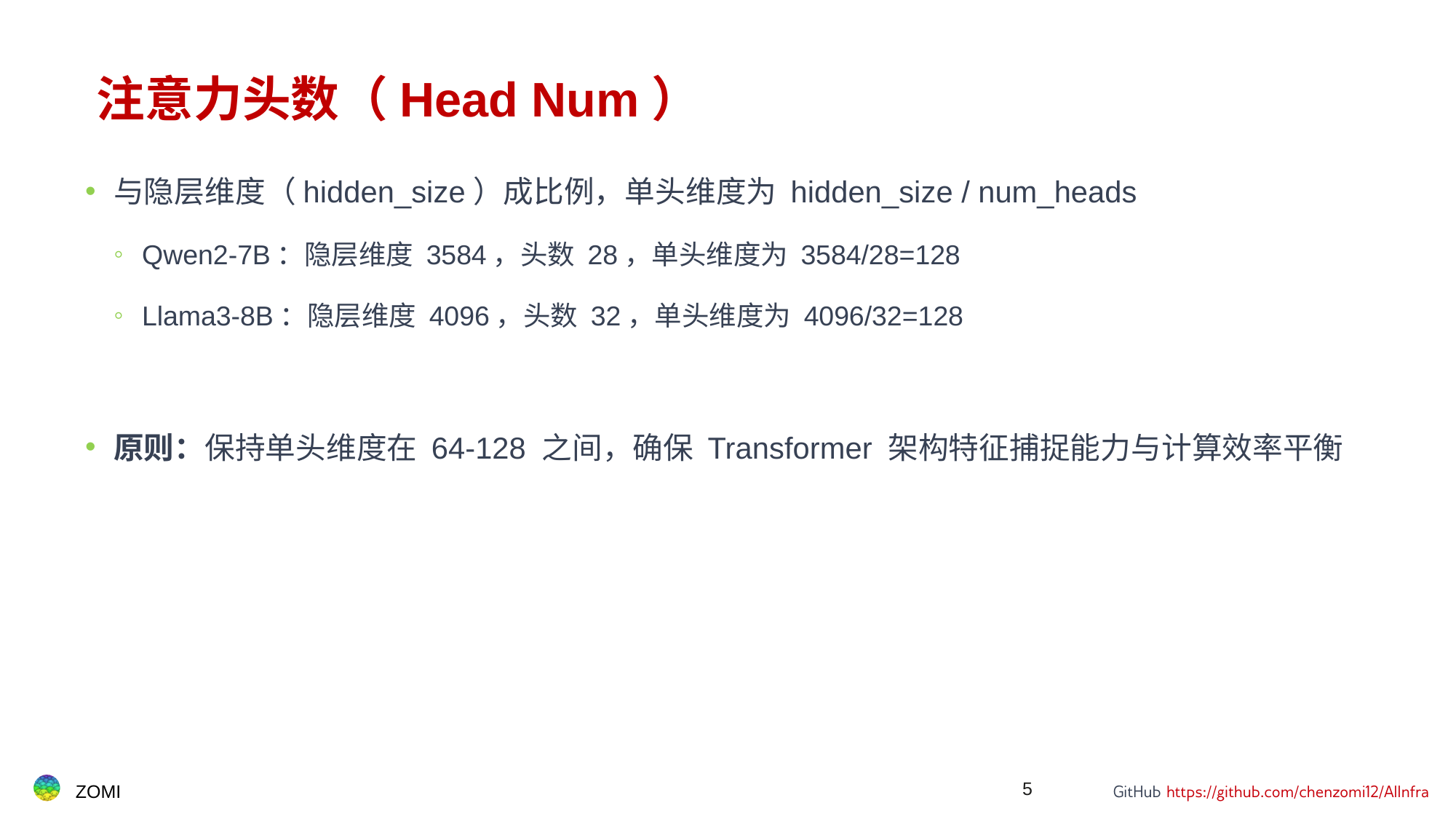

# ​​注意力头数（Head Num）
与隐层维度（hidden_size）成比例，单头维度为 hidden_size / num_heads
​​Qwen2-7B​​：隐层维度 3584，头数 28，单头维度为 3584/28=128
​​Llama3-8B​​：隐层维度 4096，头数 32，单头维度为 4096/32=128

原则​​：保持单头维度在 64-128 之间，确保 Transformer 架构特征捕捉能力与计算效率平衡